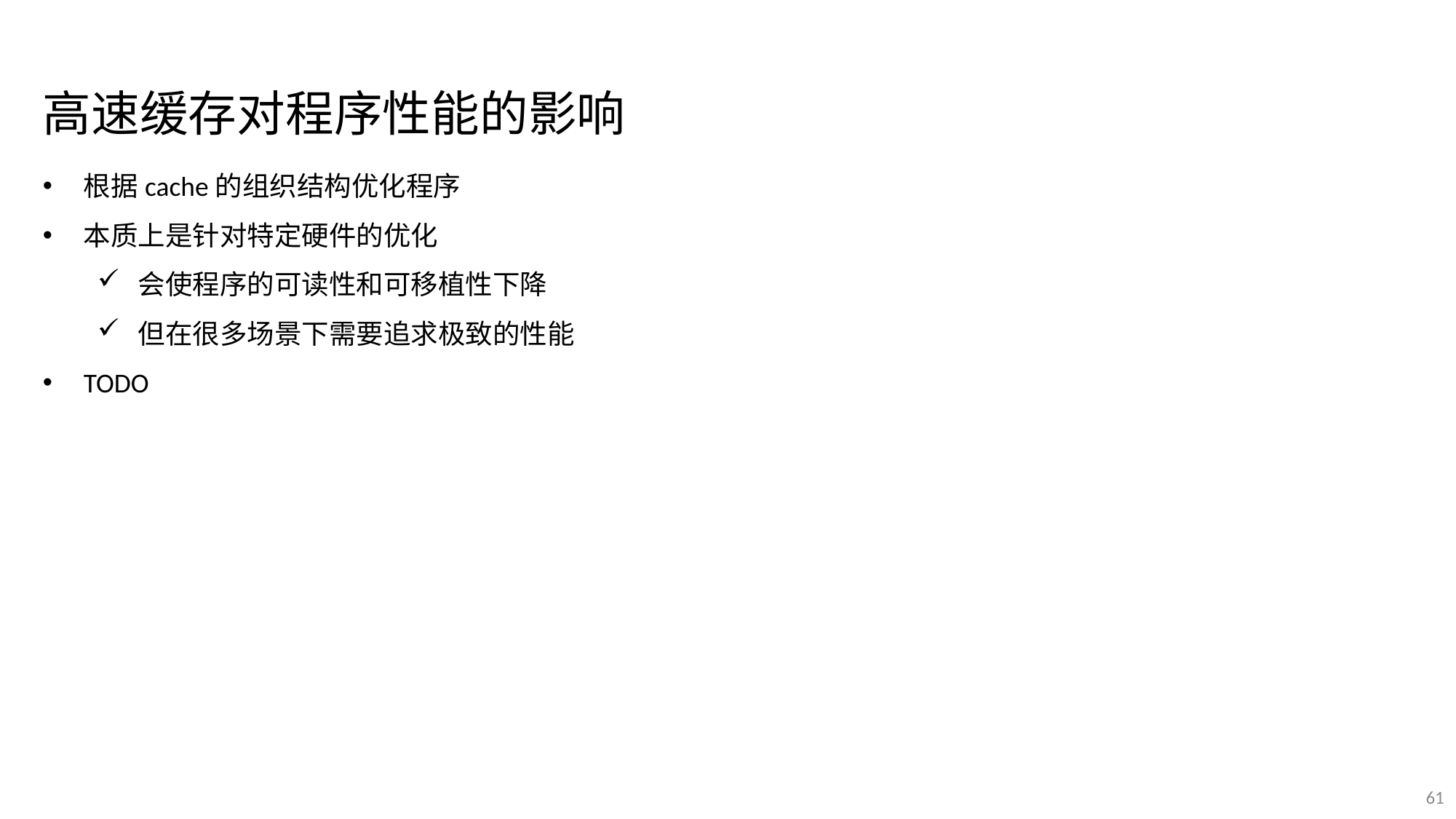

高速缓存对程序性能的影响
根据cache的组织结构优化程序
本质上是针对特定硬件的优化
会使程序的可读性和可移植性下降
但在很多场景下需要追求极致的性能
TODO
61